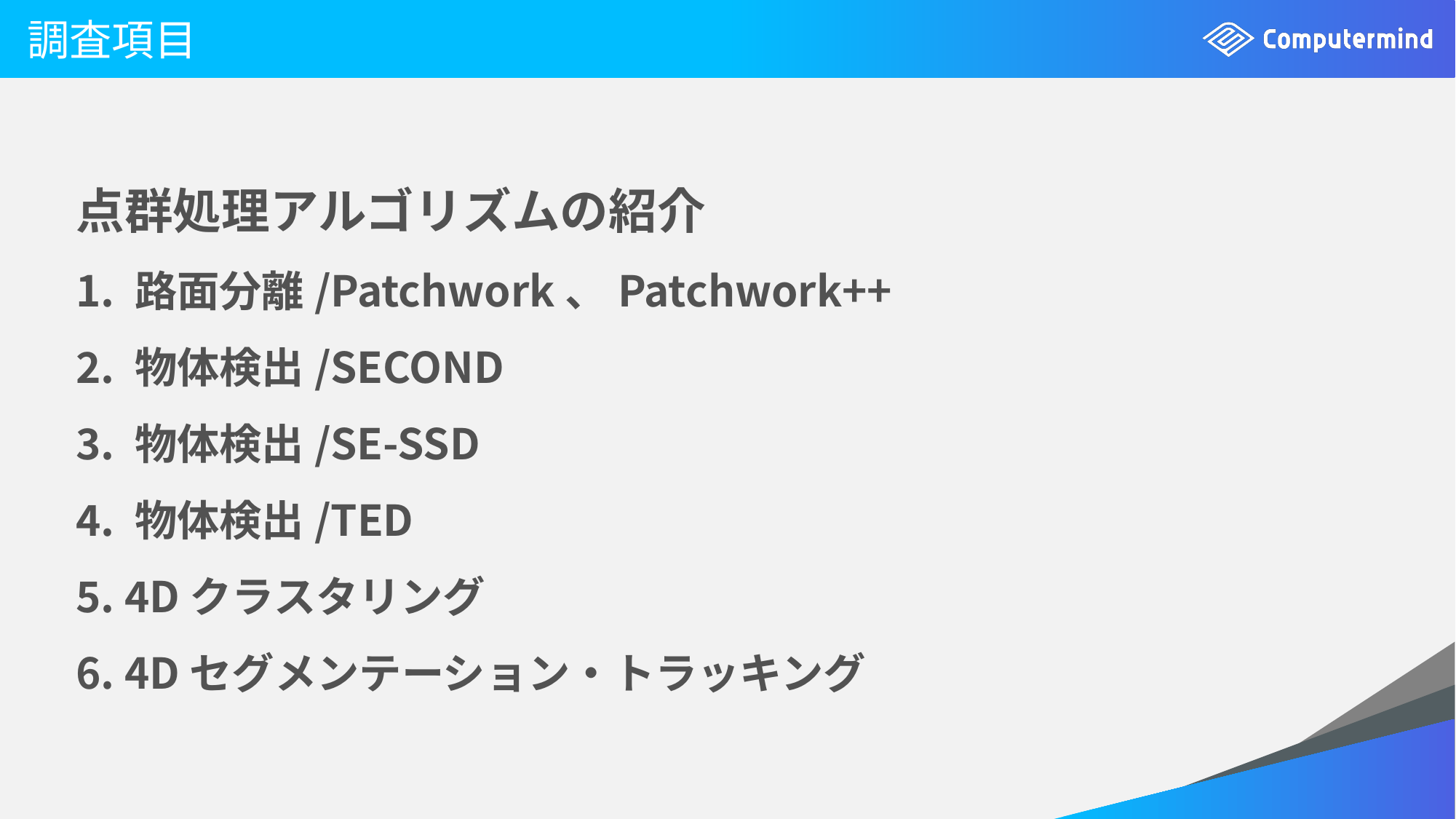

# 調査項目
点群処理アルゴリズムの紹介
1. 路面分離/Patchwork、Patchwork++
2. 物体検出/SECOND
3. 物体検出/SE-SSD
4. 物体検出/TED
5. 4Dクラスタリング
6. 4Dセグメンテーション・トラッキング